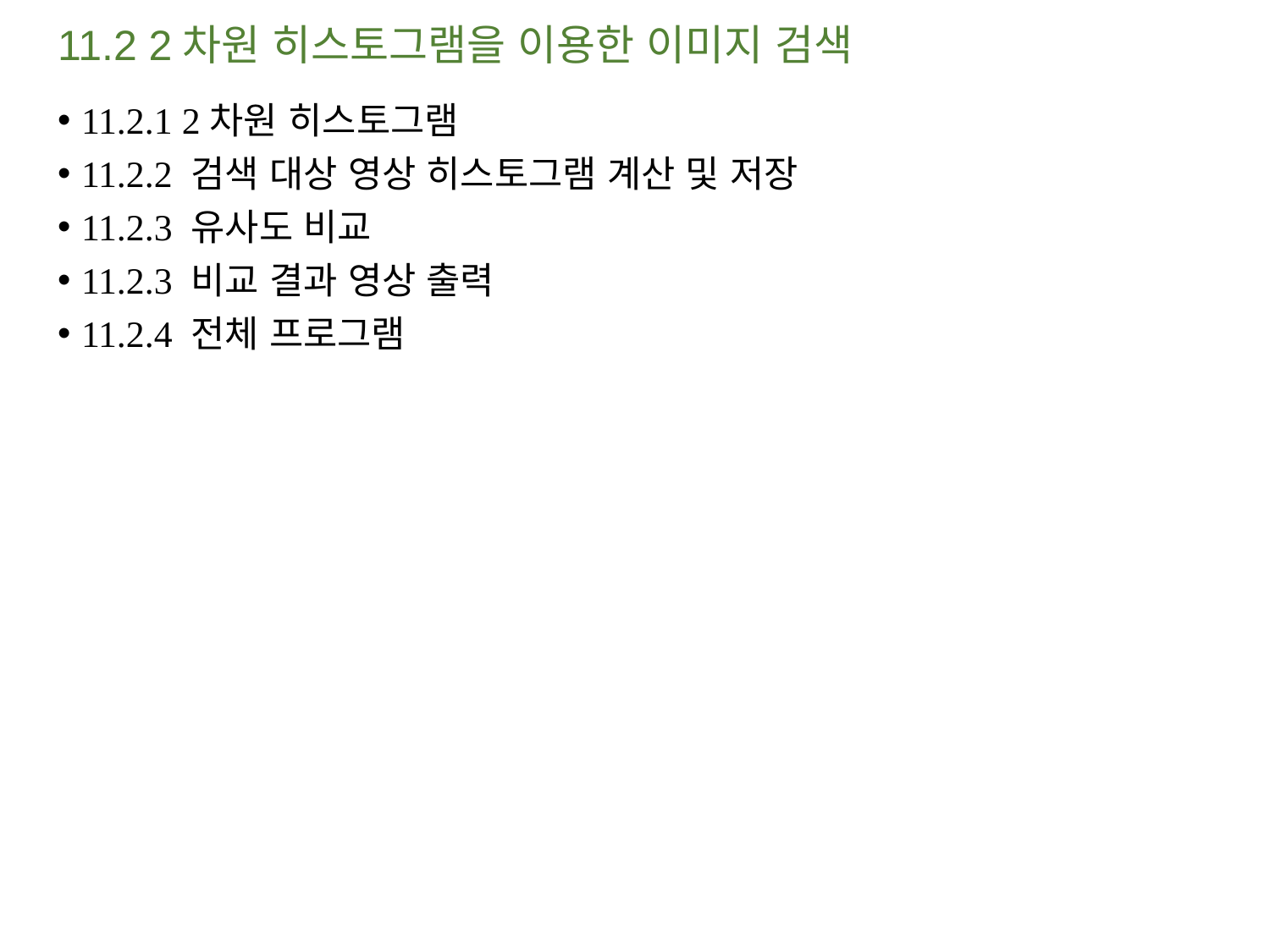

# 11.2 2차원 히스토그램을 이용한 이미지 검색
11.2.1 2차원 히스토그램
11.2.2 검색 대상 영상 히스토그램 계산 및 저장
11.2.3 유사도 비교
11.2.3 비교 결과 영상 출력
11.2.4 전체 프로그램